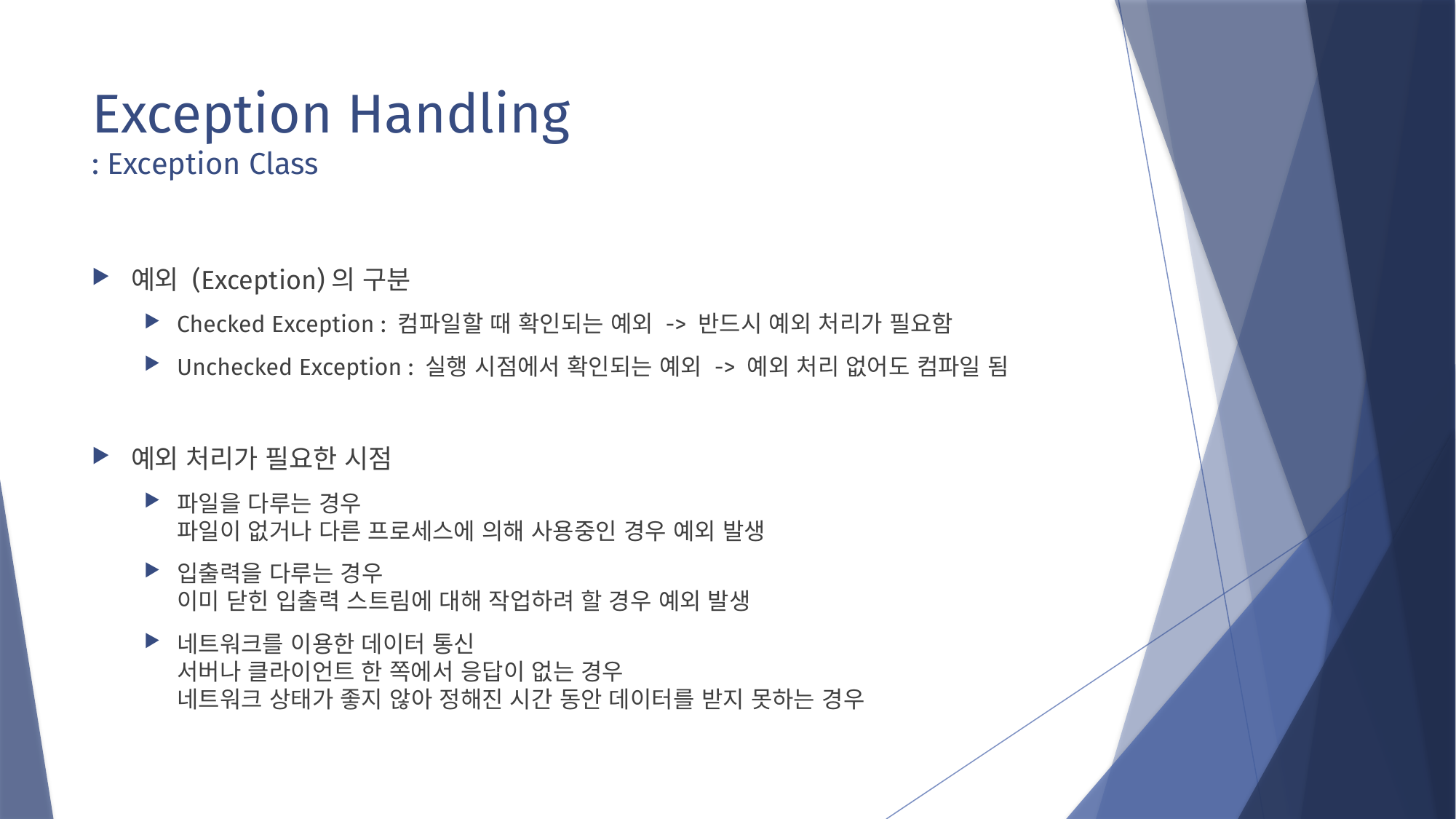

# Exception Handling : Exception Class
예외 (Exception)의 구분
Checked Exception : 컴파일할 때 확인되는 예외 -> 반드시 예외 처리가 필요함
Unchecked Exception : 실행 시점에서 확인되는 예외 -> 예외 처리 없어도 컴파일 됨

예외 처리가 필요한 시점
파일을 다루는 경우
파일이 없거나 다른 프로세스에 의해 사용중인 경우 예외 발생
입출력을 다루는 경우
이미 닫힌 입출력 스트림에 대해 작업하려 할 경우 예외 발생
네트워크를 이용한 데이터 통신
서버나 클라이언트 한 쪽에서 응답이 없는 경우
네트워크 상태가 좋지 않아 정해진 시간 동안 데이터를 받지 못하는 경우